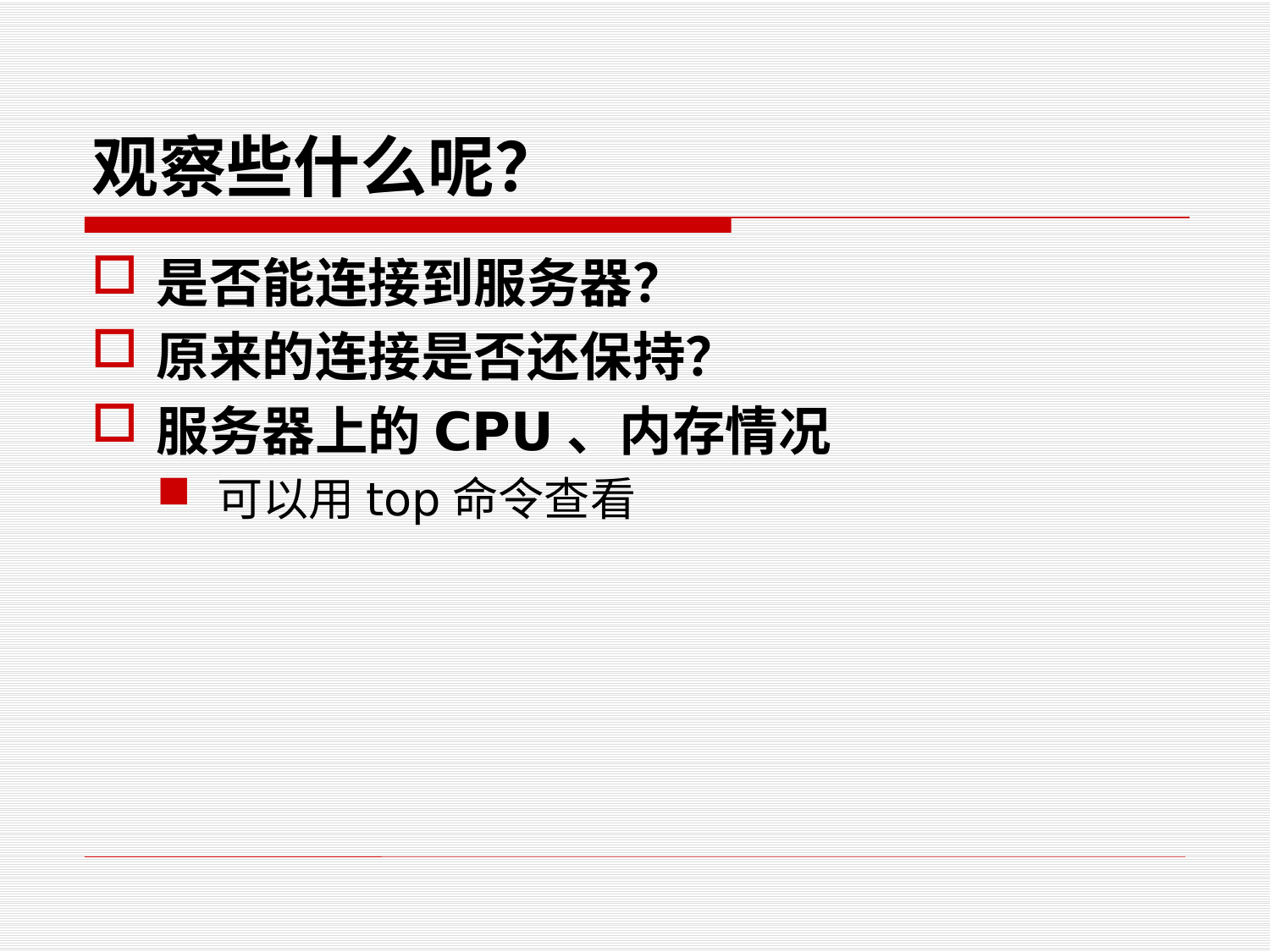

# 观察些什么呢？
是否能连接到服务器？
原来的连接是否还保持？
服务器上的CPU、内存情况
可以用top命令查看